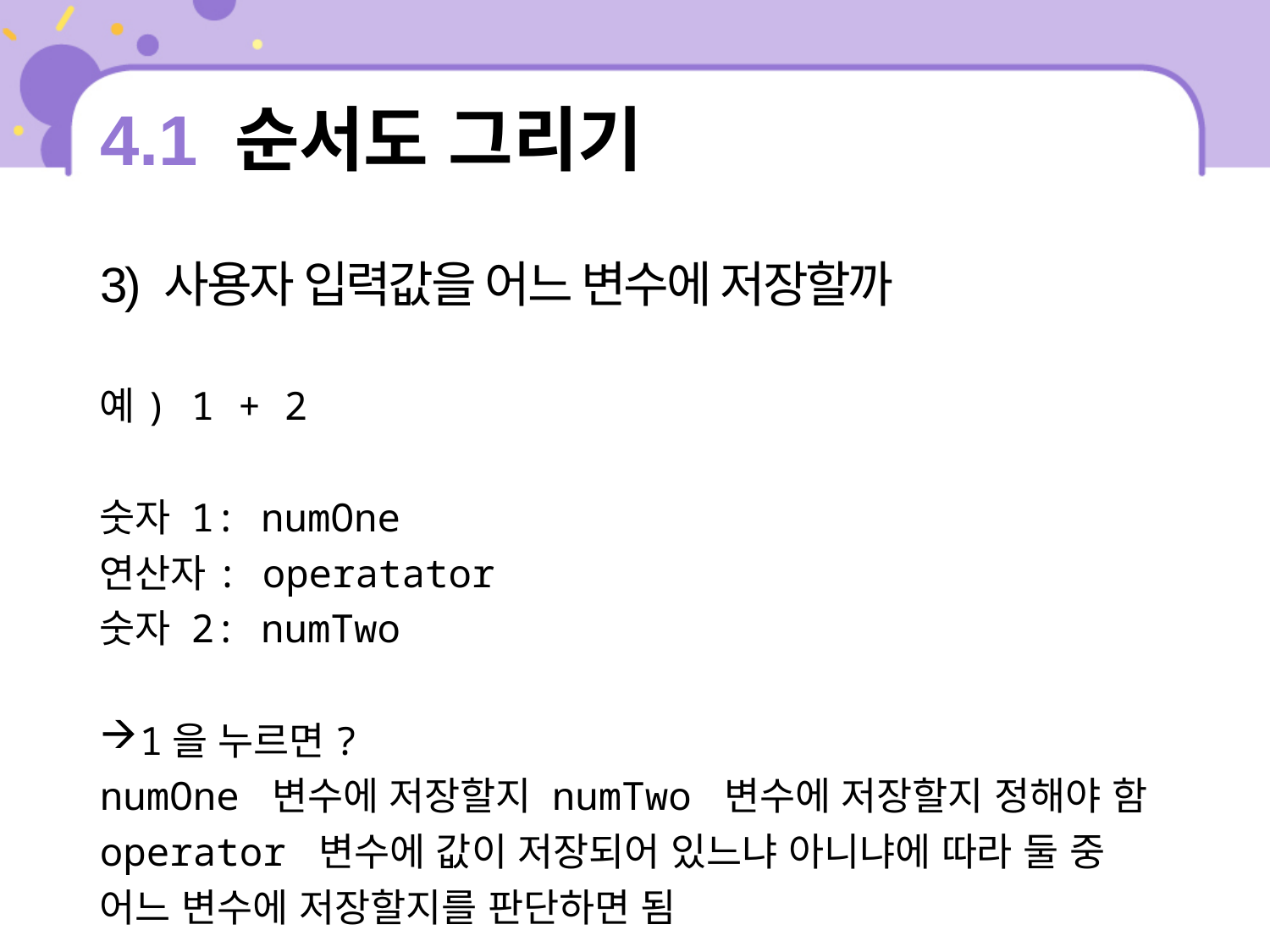

# 4.1 순서도 그리기
3) 사용자 입력값을 어느 변수에 저장할까

예) 1 + 2

숫자 1: numOne
연산자: operatator
숫자 2: numTwo

1을 누르면?
numOne 변수에 저장할지 numTwo 변수에 저장할지 정해야 함
operator 변수에 값이 저장되어 있느냐 아니냐에 따라 둘 중 어느 변수에 저장할지를 판단하면 됨